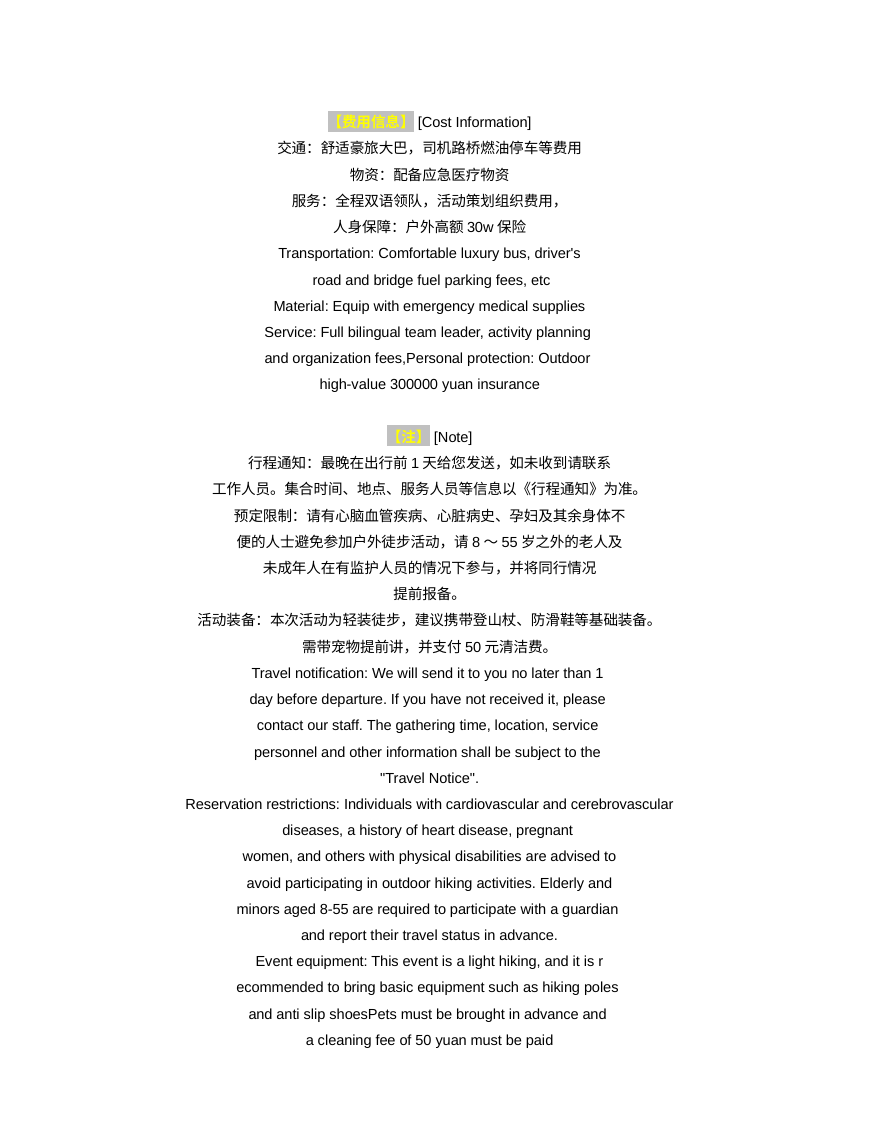

【费用信息】[Cost Information]
交通：舒适豪旅大巴，司机路桥燃油停车等费用
物资：配备应急医疗物资
服务：全程双语领队，活动策划组织费用，
人身保障：户外高额30w保险
Transportation: Comfortable luxury bus, driver's
 road and bridge fuel parking fees, etc
Material: Equip with emergency medical supplies
Service: Full bilingual team leader, activity planning
and organization fees,Personal protection: Outdoor
high-value 300000 yuan insurance

【注】[Note]
行程通知：最晚在出行前1天给您发送，如未收到请联系
工作人员。集合时间、地点、服务人员等信息以《行程通知》为准。
预定限制：请有心脑血管疾病、心脏病史、孕妇及其余身体不
便的人士避免参加户外徒步活动，请8～55岁之外的老人及
未成年人在有监护人员的情况下参与，并将同行情况
提前报备。
活动装备：本次活动为轻装徒步，建议携带登山杖、防滑鞋等基础装备。
需带宠物提前讲，并支付50元清洁费。
Travel notification: We will send it to you no later than 1
day before departure. If you have not received it, please
contact our staff. The gathering time, location, service
personnel and other information shall be subject to the
"Travel Notice".
Reservation restrictions: Individuals with cardiovascular and cerebrovascular diseases, a history of heart disease, pregnant
women, and others with physical disabilities are advised to
 avoid participating in outdoor hiking activities. Elderly and
minors aged 8-55 are required to participate with a guardian
and report their travel status in advance.
Event equipment: This event is a light hiking, and it is r
ecommended to bring basic equipment such as hiking poles
and anti slip shoesPets must be brought in advance and
a cleaning fee of 50 yuan must be paid